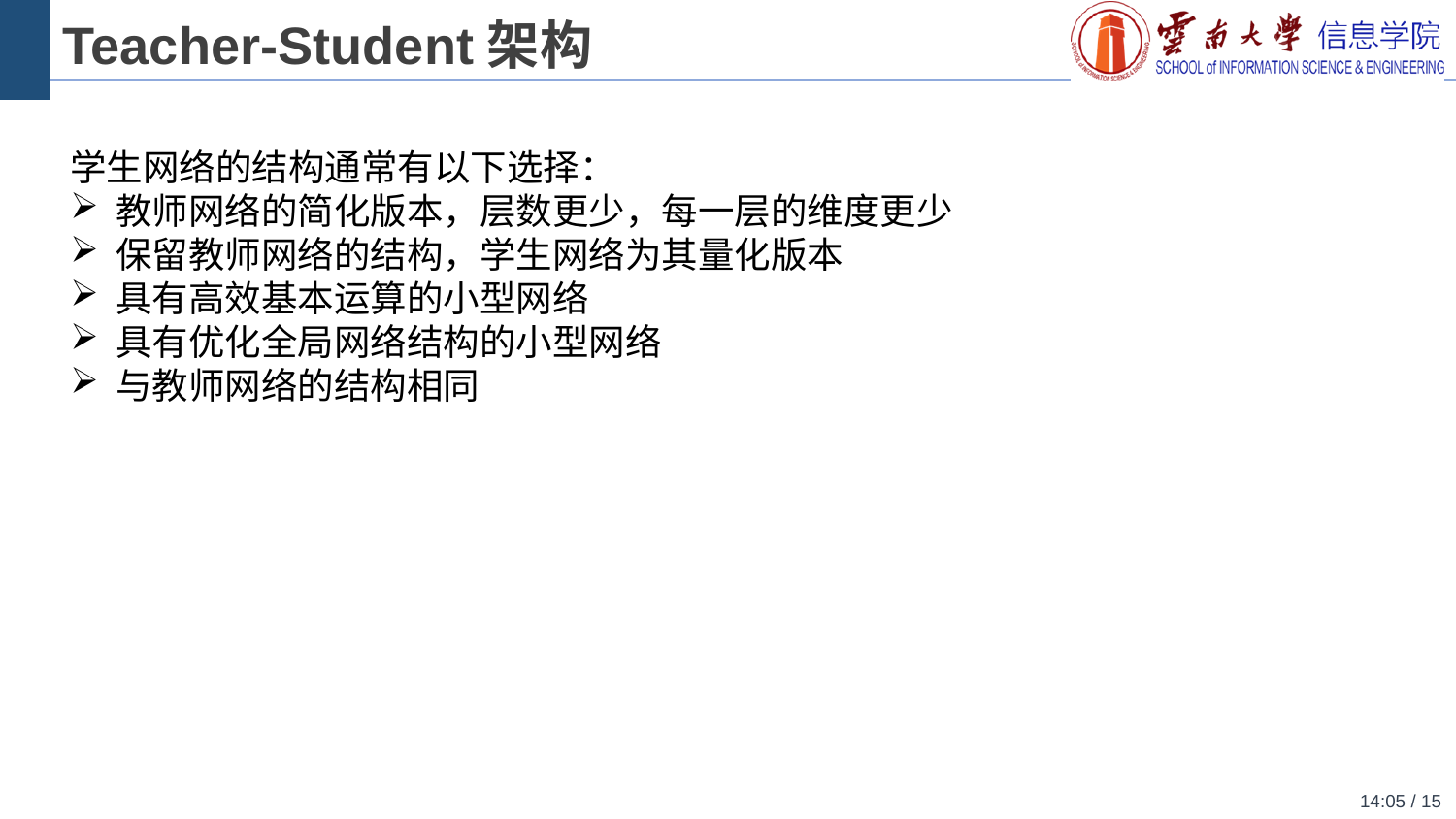

# Teacher-Student架构
学生网络的结构通常有以下选择：
教师网络的简化版本，层数更少，每一层的维度更少
保留教师网络的结构，学生网络为其量化版本
具有高效基本运算的小型网络
具有优化全局网络结构的小型网络
与教师网络的结构相同